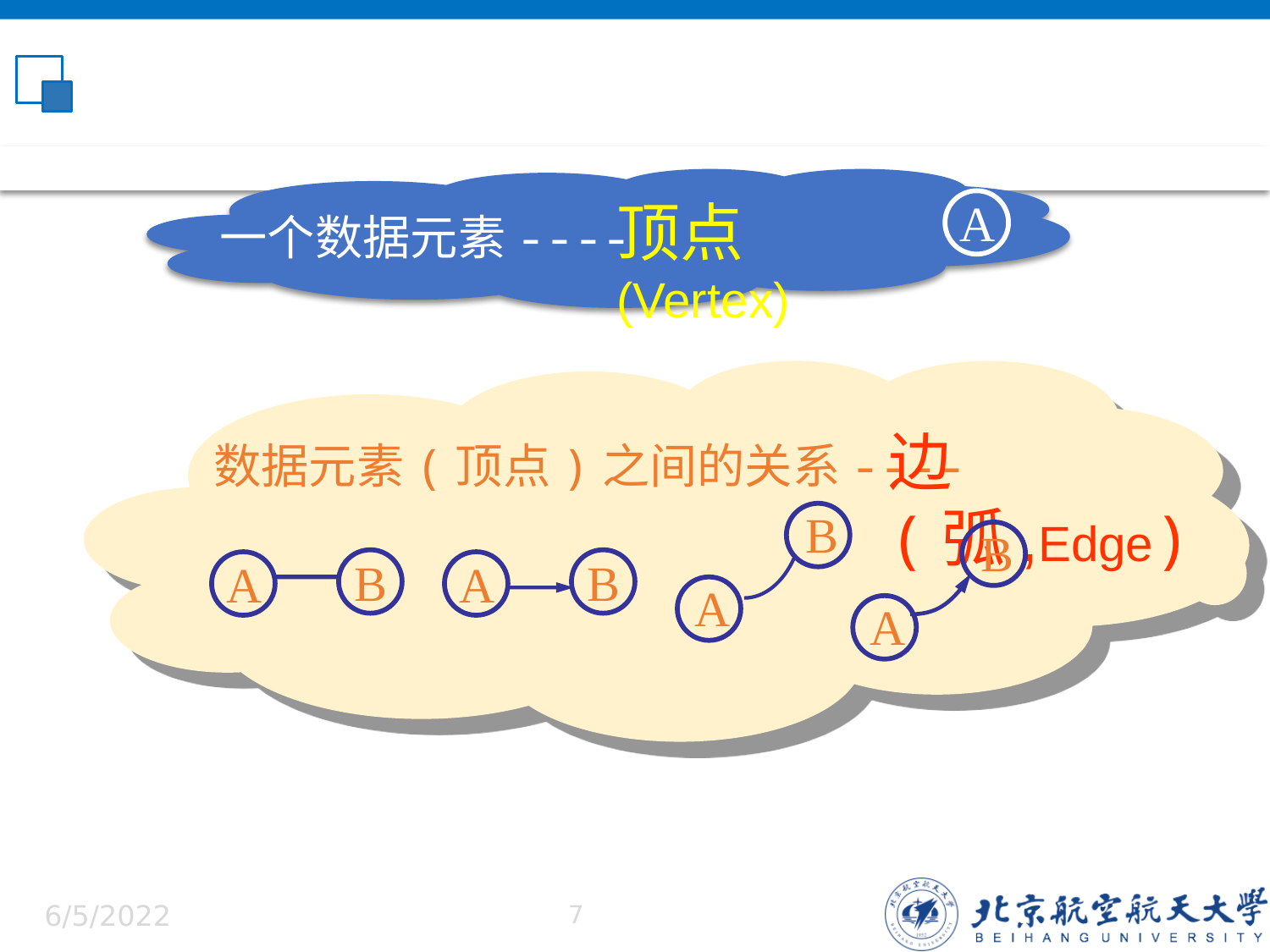

顶点(Vertex)
一个数据元素----
A

边(弧,Edge)
数据元素(顶点)之间的关系----
B

A

B

B

B
A

A

A

6/5/2022
7